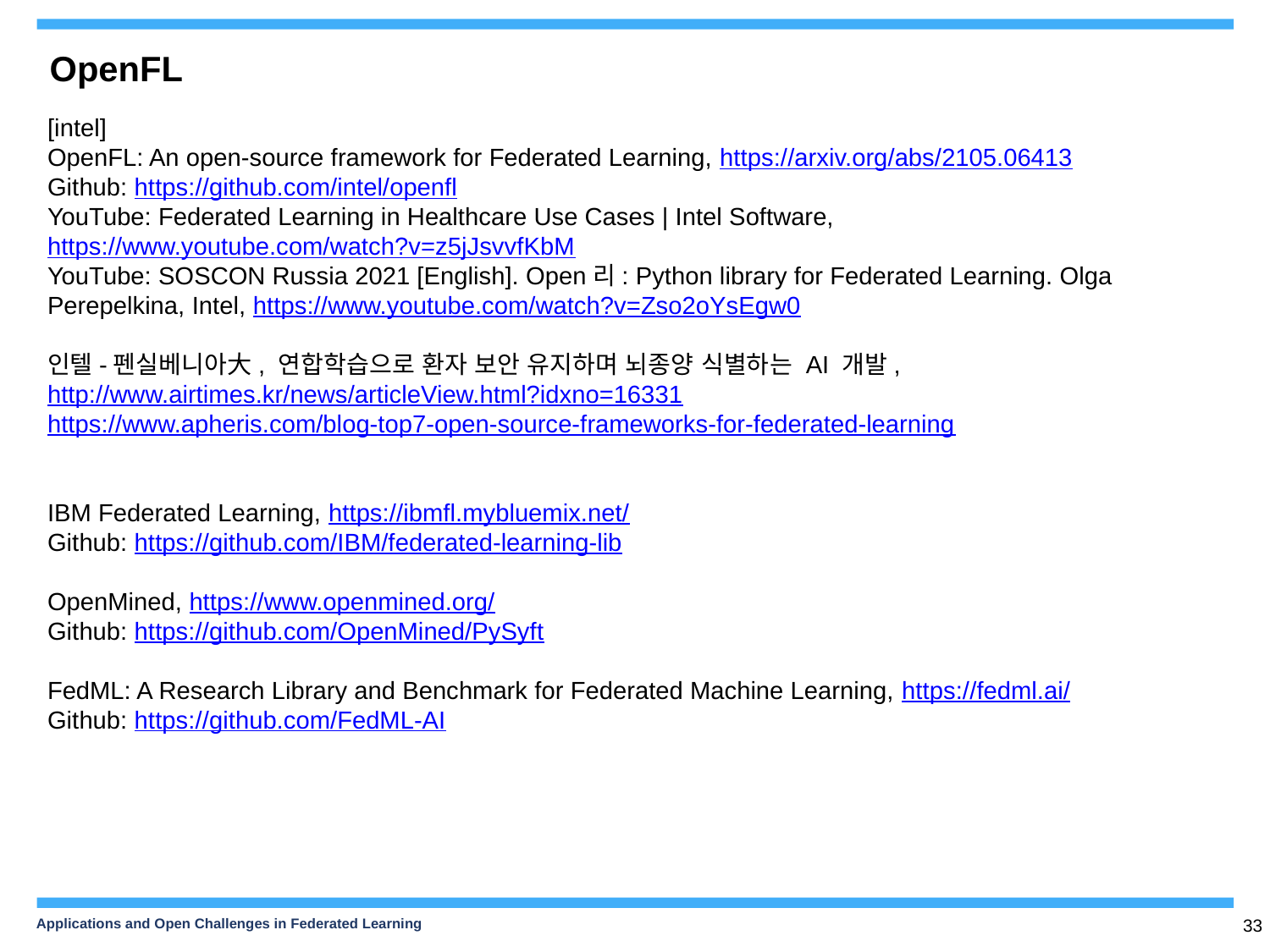

OpenFL
[intel]
OpenFL: An open-source framework for Federated Learning, https://arxiv.org/abs/2105.06413
Github: https://github.com/intel/openfl
YouTube: Federated Learning in Healthcare Use Cases | Intel Software, https://www.youtube.com/watch?v=z5jJsvvfKbM
YouTube: SOSCON Russia 2021 [English]. Open리: Python library for Federated Learning. Olga Perepelkina, Intel, https://www.youtube.com/watch?v=Zso2oYsEgw0

인텔-펜실베니아大, 연합학습으로 환자 보안 유지하며 뇌종양 식별하는 AI 개발, http://www.airtimes.kr/news/articleView.html?idxno=16331
https://www.apheris.com/blog-top7-open-source-frameworks-for-federated-learning

IBM Federated Learning, https://ibmfl.mybluemix.net/
Github: https://github.com/IBM/federated-learning-lib

OpenMined, https://www.openmined.org/
Github: https://github.com/OpenMined/PySyft

FedML: A Research Library and Benchmark for Federated Machine Learning, https://fedml.ai/
Github: https://github.com/FedML-AI